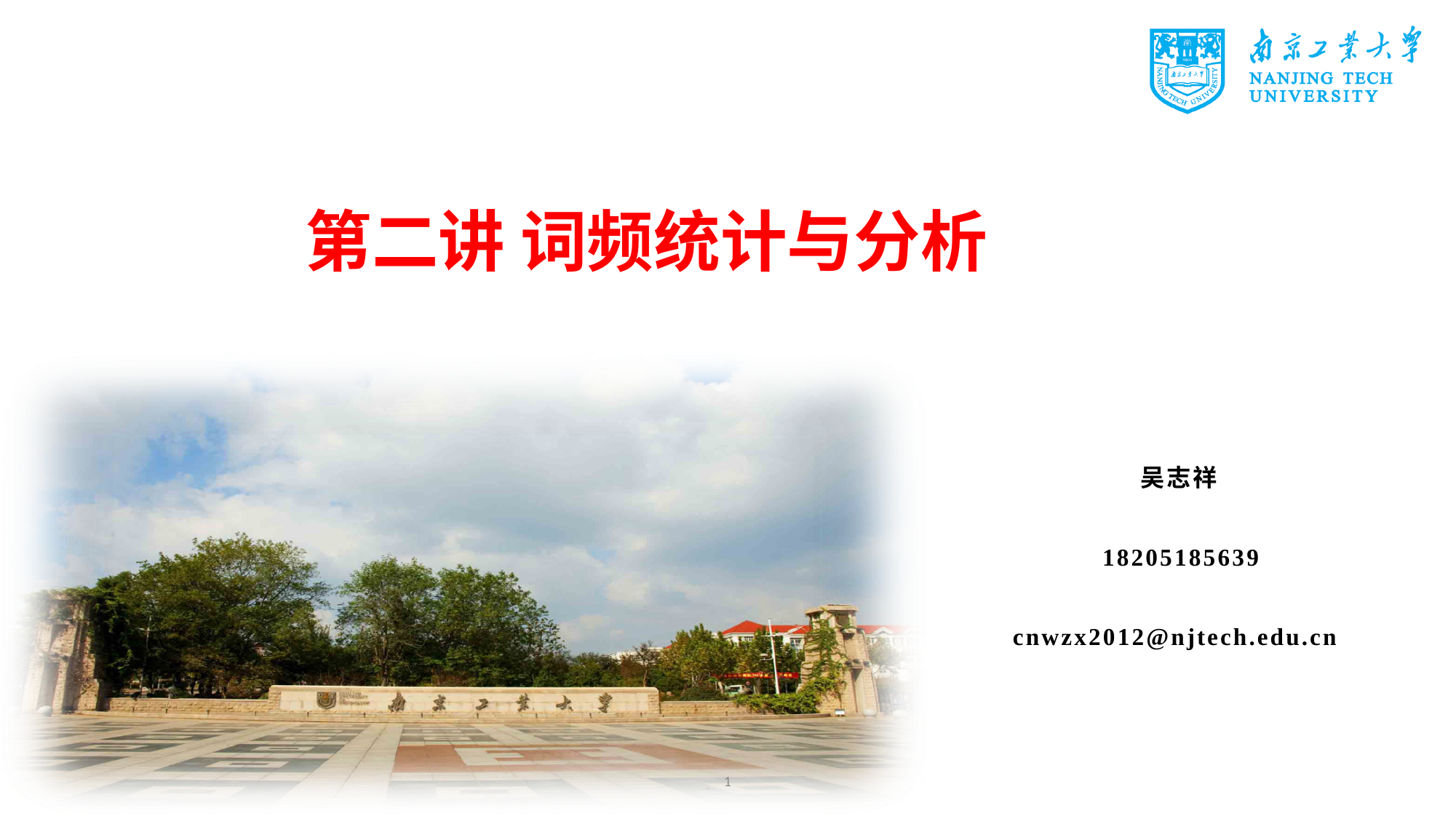

# 第二讲 词频统计与分析
吴志祥
               18205185639
  cnwzx2012@njtech.edu.cn

1